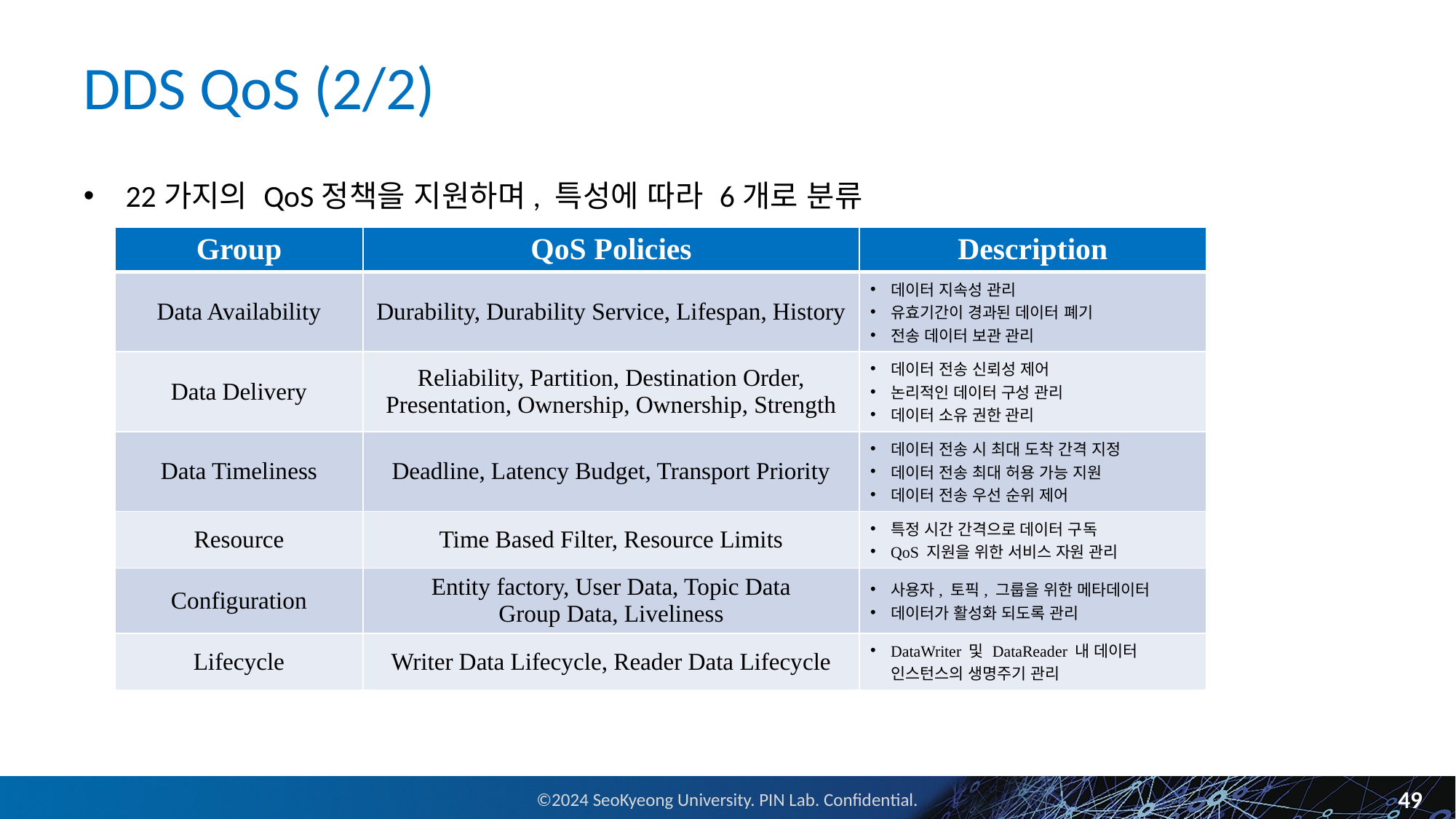

# DDS QoS (2/2)
22가지의 QoS정책을 지원하며, 특성에 따라 6개로 분류

| Group | QoS Policies | Description |
| --- | --- | --- |
| Data Availability | Durability, Durability Service, Lifespan, History | 데이터 지속성 관리 유효기간이 경과된 데이터 폐기 전송 데이터 보관 관리 |
| Data Delivery | Reliability, Partition, Destination Order, Presentation, Ownership, Ownership, Strength | 데이터 전송 신뢰성 제어 논리적인 데이터 구성 관리 데이터 소유 권한 관리 |
| Data Timeliness | Deadline, Latency Budget, Transport Priority | 데이터 전송 시 최대 도착 간격 지정 데이터 전송 최대 허용 가능 지원 데이터 전송 우선 순위 제어 |
| Resource | Time Based Filter, Resource Limits | 특정 시간 간격으로 데이터 구독 QoS 지원을 위한 서비스 자원 관리 |
| Configuration | Entity factory, User Data, Topic Data Group Data, Liveliness | 사용자, 토픽, 그룹을 위한 메타데이터 데이터가 활성화 되도록 관리 |
| Lifecycle | Writer Data Lifecycle, Reader Data Lifecycle | DataWriter 및 DataReader 내 데이터 인스턴스의 생명주기 관리 |
49